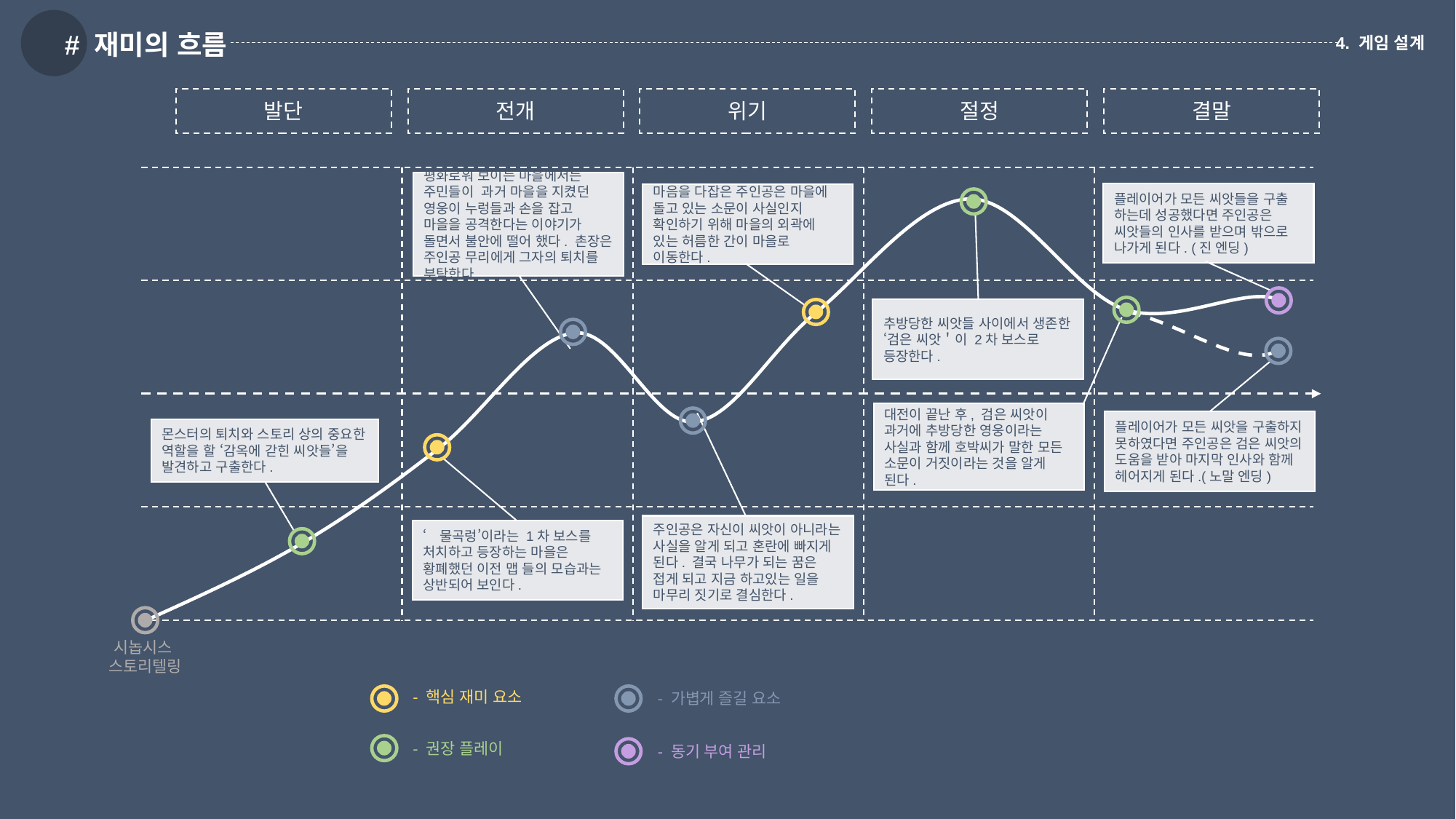

# 재미의 흐름
4. 게임 설계
발단
전개
위기
절정
결말
평화로워 보이는 마을에서는 주민들이  과거 마을을 지켰던 영웅이 누렁들과 손을 잡고 마을을 공격한다는 이야기가 돌면서 불안에 떨어 했다. 촌장은 주인공 무리에게 그자의 퇴치를 부탁한다.
플레이어가 모든 씨앗들을 구출 하는데 성공했다면 주인공은 씨앗들의 인사를 받으며 밖으로 나가게 된다. (진 엔딩)
마음을 다잡은 주인공은 마을에 돌고 있는 소문이 사실인지 확인하기 위해 마을의 외곽에 있는 허름한 간이 마을로 이동한다.

추방당한 씨앗들 사이에서 생존한 ‘검은 씨앗＇이 2차 보스로 등장한다.

대전이 끝난 후, 검은 씨앗이 과거에 추방당한 영웅이라는 사실과 함께 호박씨가 말한 모든 소문이 거짓이라는 것을 알게 된다.

플레이어가 모든 씨앗을 구출하지 못하였다면 주인공은 검은 씨앗의 도움을 받아 마지막 인사와 함께 헤어지게 된다.(노말 엔딩)

몬스터의 퇴치와 스토리 상의 중요한 역할을 할 ‘감옥에 갇힌 씨앗들’을 발견하고 구출한다.

주인공은 자신이 씨앗이 아니라는 사실을 알게 되고 혼란에 빠지게 된다. 결국 나무가 되는 꿈은 접게 되고 지금 하고있는 일을 마무리 짓기로 결심한다.
‘물곡렁’이라는 1차 보스를 처치하고 등장하는 마을은 황폐했던 이전 맵 들의 모습과는 상반되어 보인다.

시놉시스
스토리텔링
- 핵심 재미 요소
- 가볍게 즐길 요소

- 권장 플레이

- 동기 부여 관리